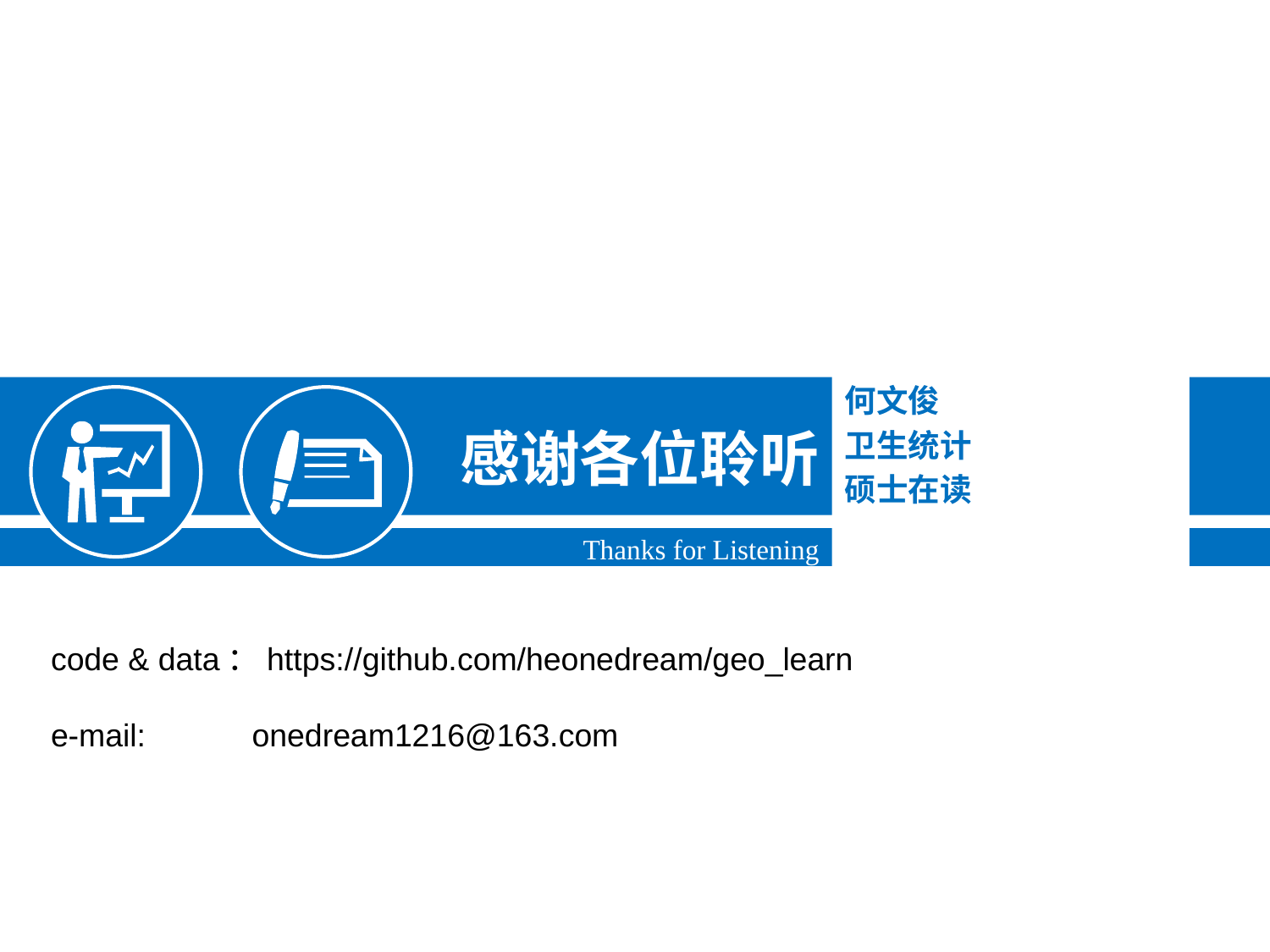

何文俊

感谢各位聆听
Thanks for Listening

卫生统计
硕士在读
code & data：https://github.com/heonedream/geo_learn

e-mail:            onedream1216@163.com